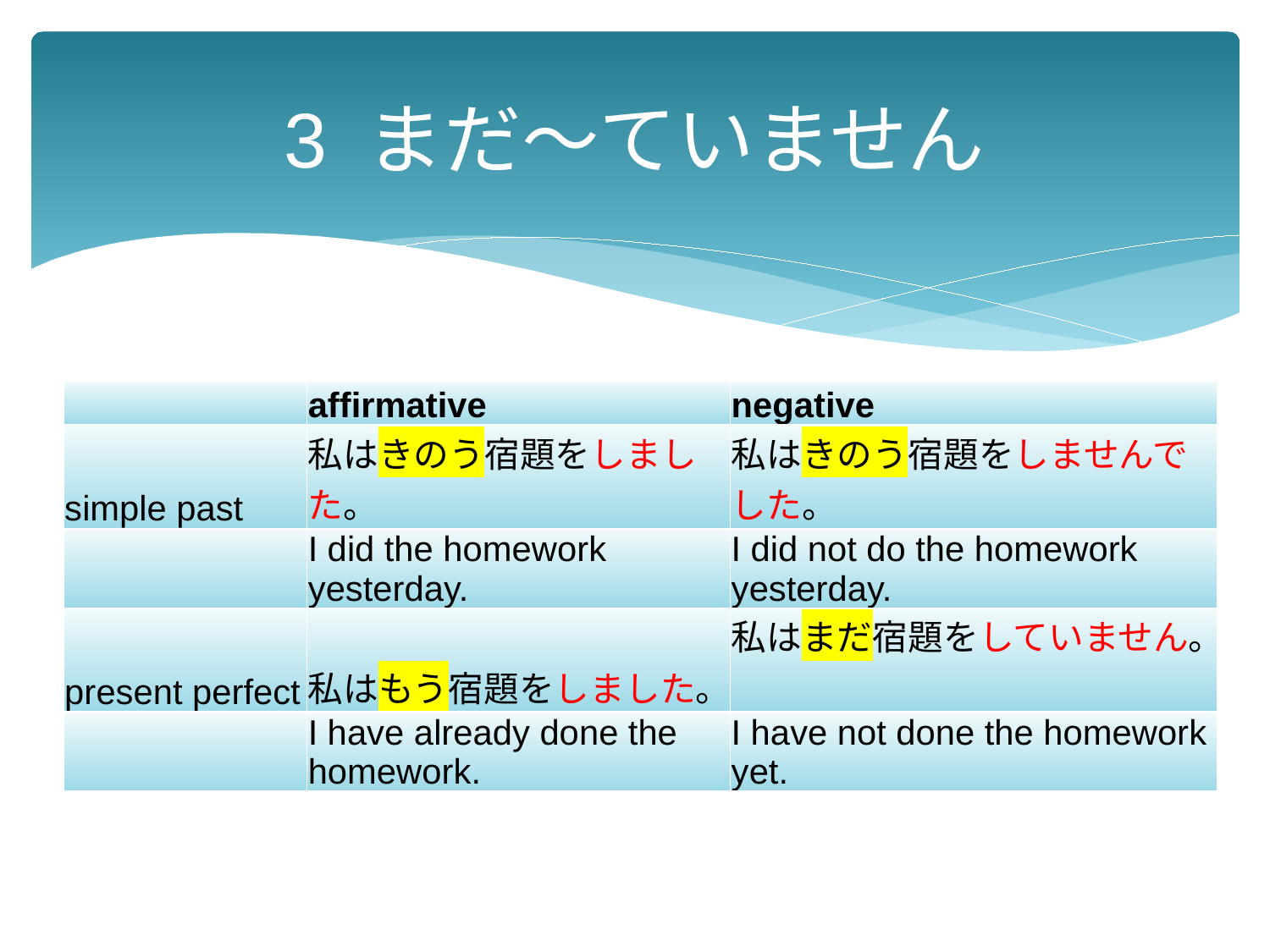

# 3 まだ～ていません
|  | affirmative | negative |
| --- | --- | --- |
| simple past | 私はきのう宿題をしました。 | 私はきのう宿題をしませんでした。 |
|  | I did the homework yesterday. | I did not do the homework yesterday. |
| present perfect | 私はもう宿題をしました。 | 私はまだ宿題をしていません。 |
|  | I have already done the homework. | I have not done the homework yet. |